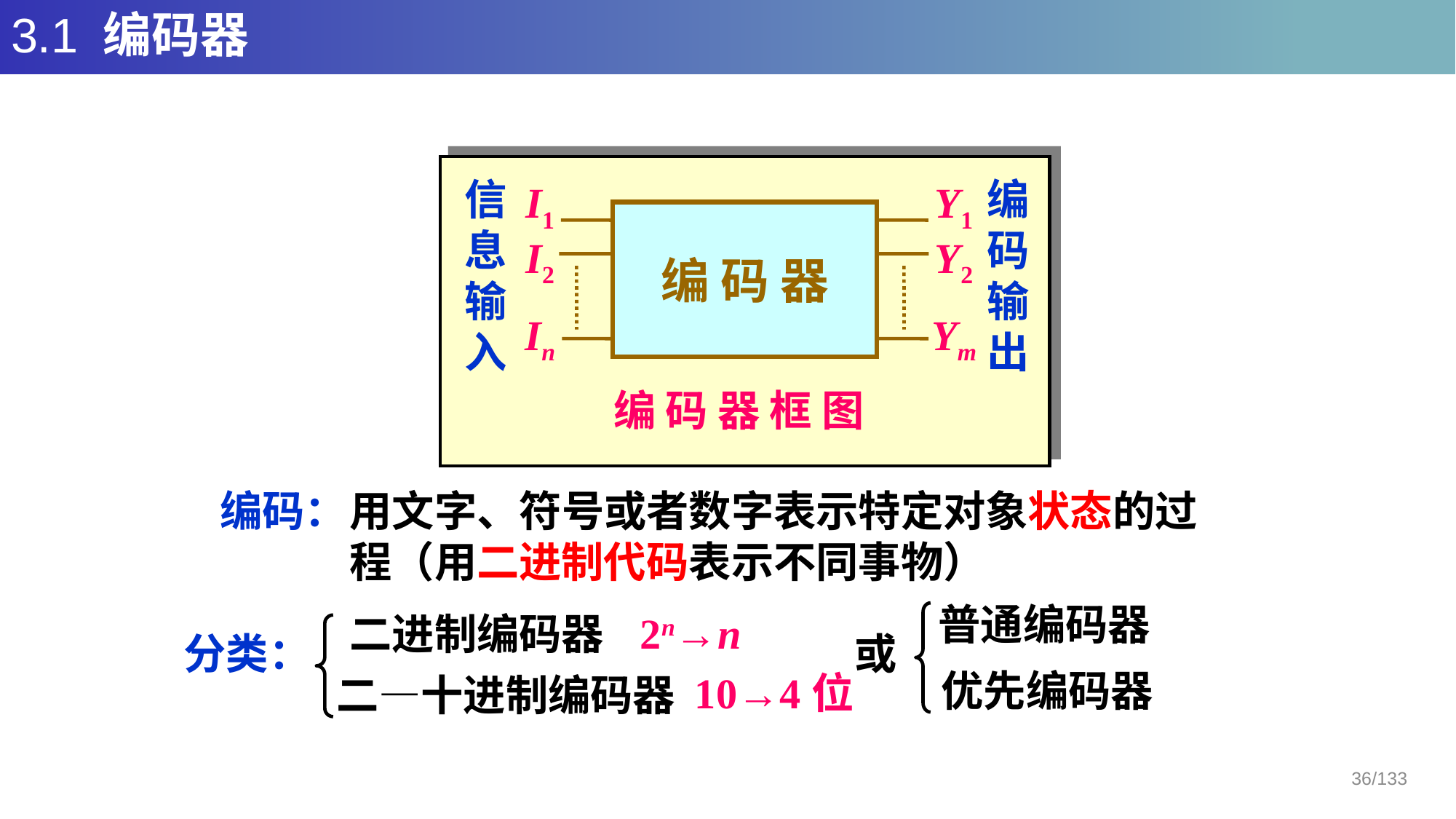

# 3.1 编码器

信息输入
编码输出
I1
Y1
编 码 器

I2
Y2

In
Ym

编 码 器 框 图
编码：
用文字、符号或者数字表示特定对象状态的过程（用二进制代码表示不同事物）
普通编码器
2n→n
二进制编码器

分类：
或
优先编码器
10→4位
二—十进制编码器
36/133